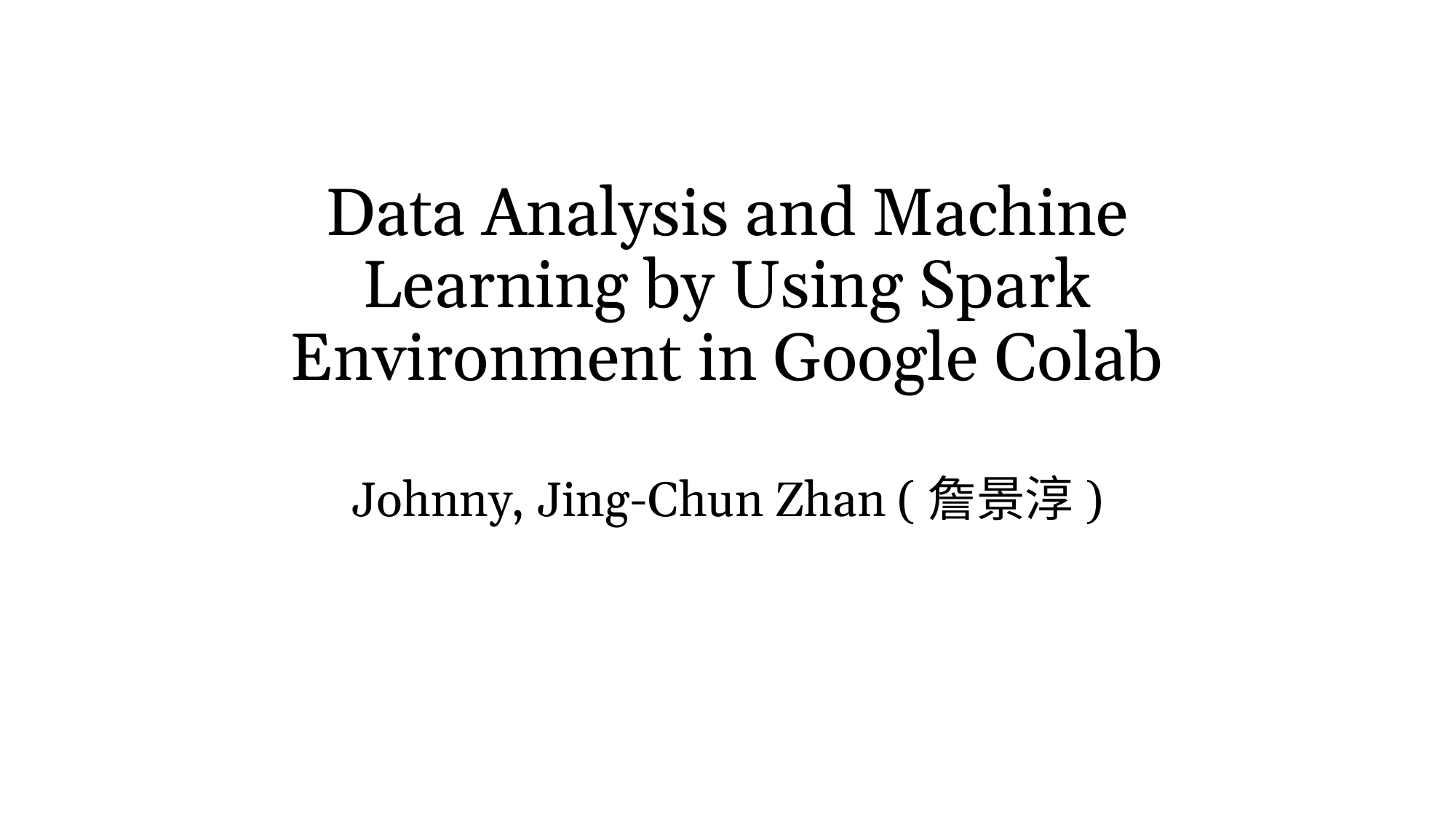

# Data Analysis and Machine Learning by Using Spark Environment in Google Colab
Johnny, Jing-Chun Zhan (詹景淳)